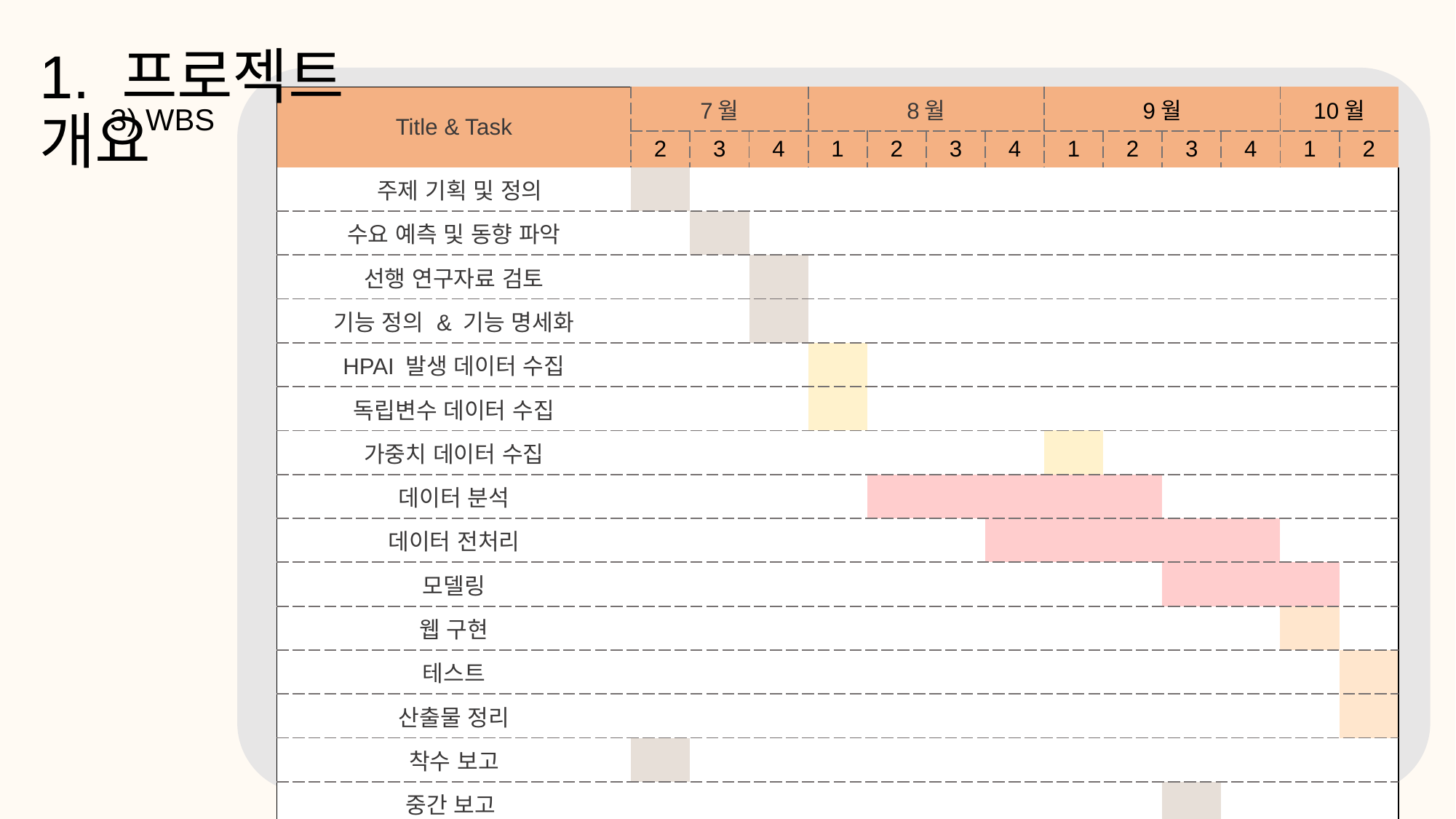

1. 프로젝트 개요
3) WBS

| Title & Task | 7월 |  |  | 8월 |  |  |  | 9월 |  |  |  | 10월 |  |
| --- | --- | --- | --- | --- | --- | --- | --- | --- | --- | --- | --- | --- | --- |
|  | 2 | 3 | 4 | 1 | 2 | 3 | 4 | 1 | 2 | 3 | 4 | 1 | 2 |
| 주제 기획 및 정의 |  |  |  |  |  |  |  |  |  |  |  |  |  |
| 수요 예측 및 동향 파악 |  |  |  |  |  |  |  |  |  |  |  |  |  |
| 선행 연구자료 검토 |  |  |  |  |  |  |  |  |  |  |  |  |  |
| 기능 정의 & 기능 명세화 |  |  |  |  |  |  |  |  |  |  |  |  |  |
| HPAI 발생 데이터 수집 |  |  |  |  |  |  |  |  |  |  |  |  |  |
| 독립변수 데이터 수집 |  |  |  |  |  |  |  |  |  |  |  |  |  |
| 가중치 데이터 수집 |  |  |  |  |  |  |  |  |  |  |  |  |  |
| 데이터 분석 |  |  |  |  |  |  |  |  |  |  |  |  |  |
| 데이터 전처리 |  |  |  |  |  |  |  |  |  |  |  |  |  |
| 모델링 |  |  |  |  |  |  |  |  |  |  |  |  |  |
| 웹 구현 |  |  |  |  |  |  |  |  |  |  |  |  |  |
| 테스트 |  |  |  |  |  |  |  |  |  |  |  |  |  |
| 산출물 정리 |  |  |  |  |  |  |  |  |  |  |  |  |  |
| 착수 보고 |  |  |  |  |  |  |  |  |  |  |  |  |  |
| 중간 보고 |  |  |  |  |  |  |  |  |  |  |  |  |  |
| 최종 결과 보고 |  |  |  |  |  |  |  |  |  |  |  |  |  |